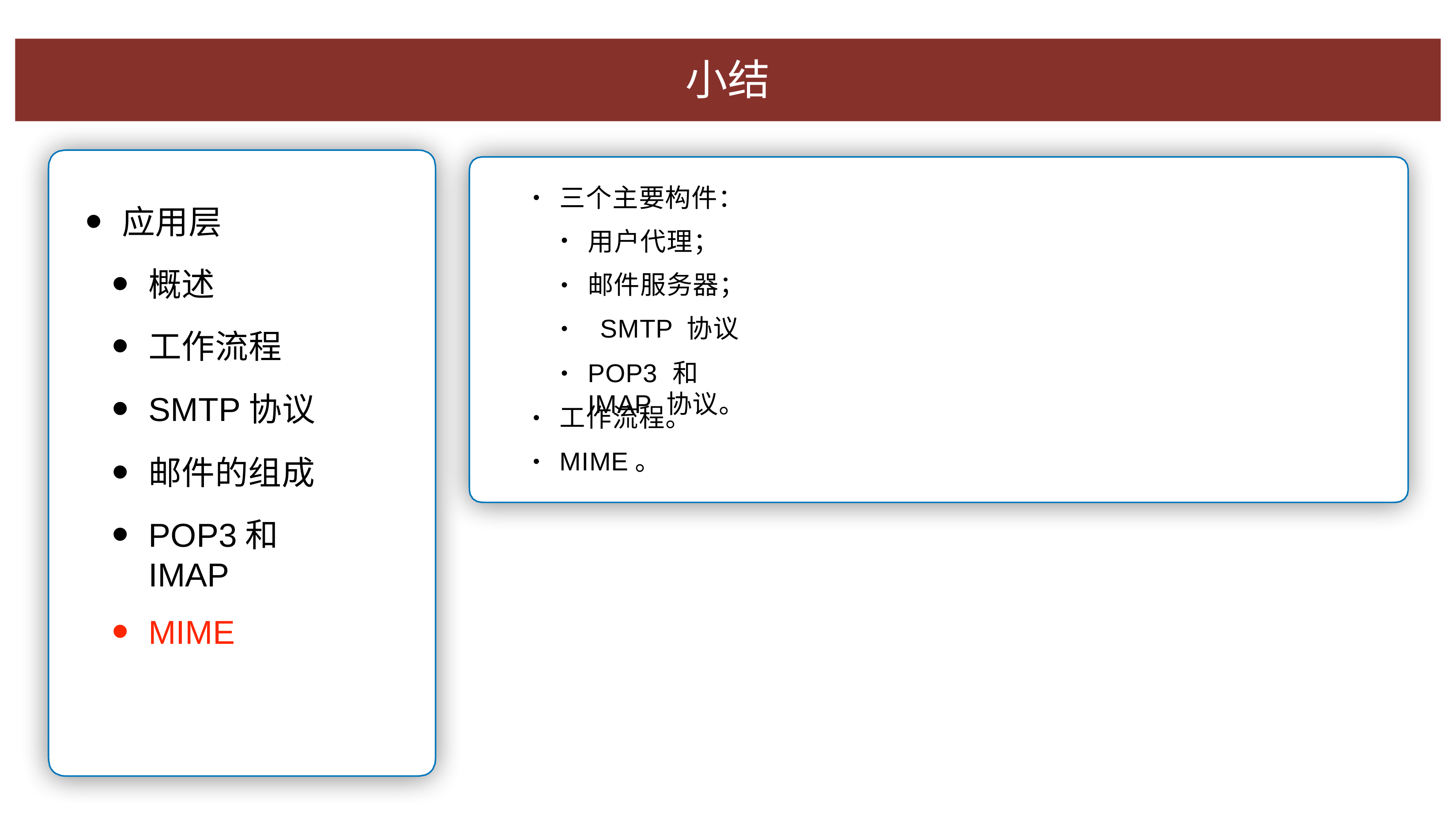

# ⼩结

三个主要构件：
•
应⽤层
概述
⼯作流程
SMTP协议
邮件的组成
POP3和IMAP
MIME
⽤户代理；  邮件服务器；  SMTP 协议
POP3 和 IMAP 协议。
•
•
•
⼯作流程。
MIME。
•
•